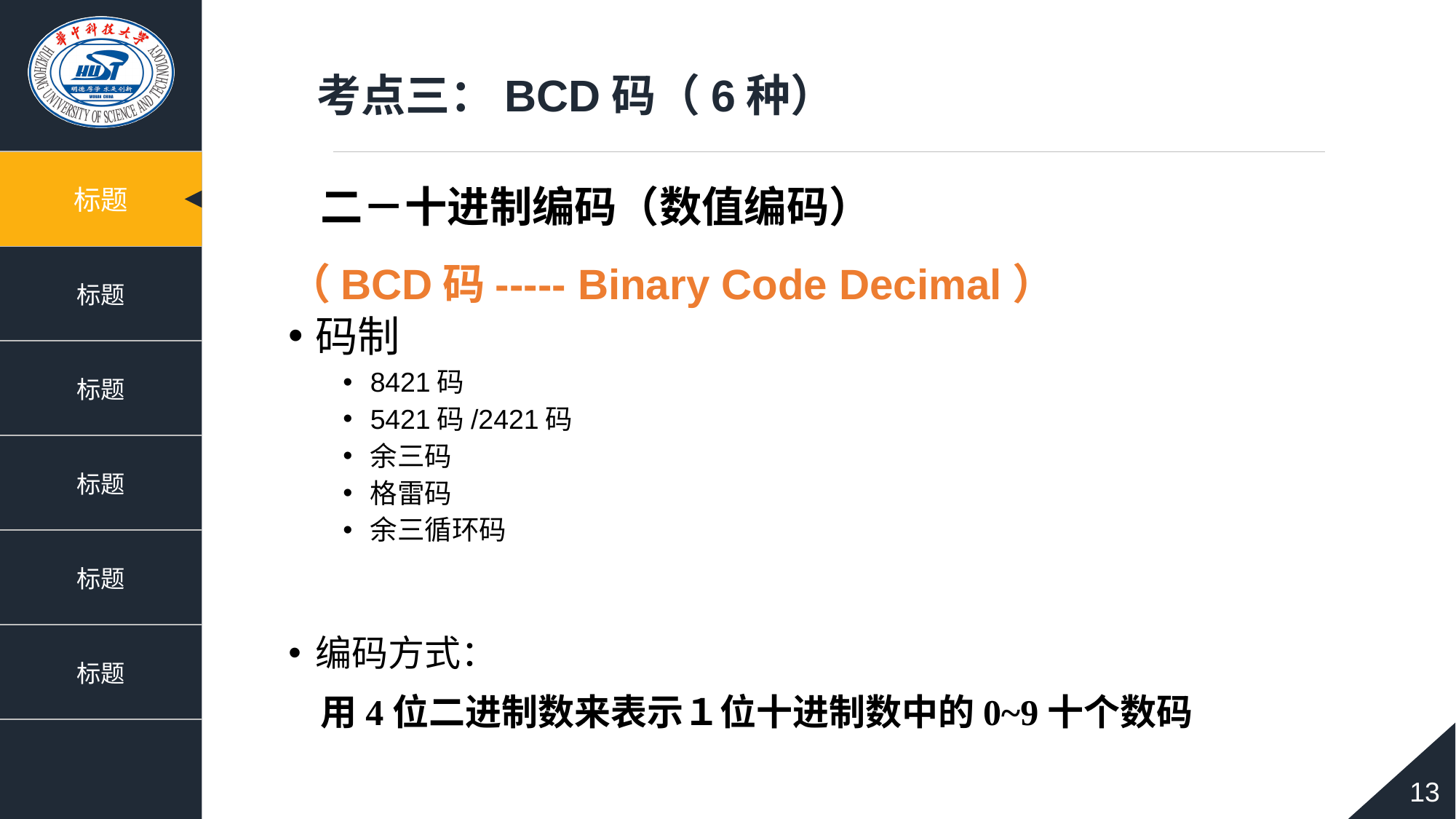

考点三：BCD码（6种）
二－十进制编码（数值编码）
（BCD码----- Binary Code Decimal）
码制
8421码
5421码/2421码
余三码
格雷码
余三循环码

编码方式：
用4位二进制数来表示１位十进制数中的0~9十个数码